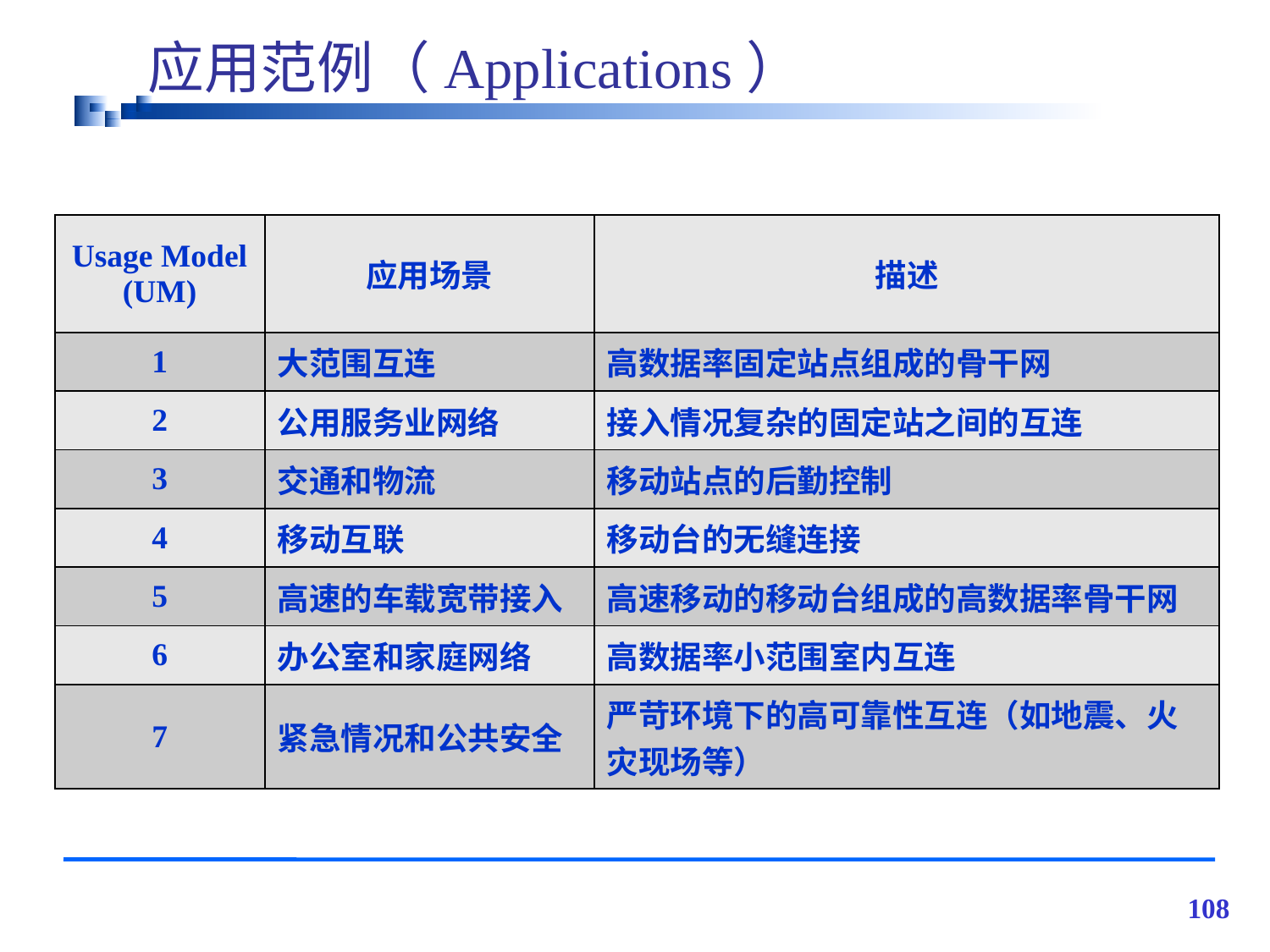

# 应用范例（Applications）
| Usage Model (UM) | 应用场景 | 描述 |
| --- | --- | --- |
| 1 | 大范围互连 | 高数据率固定站点组成的骨干网 |
| 2 | 公用服务业网络 | 接入情况复杂的固定站之间的互连 |
| 3 | 交通和物流 | 移动站点的后勤控制 |
| 4 | 移动互联 | 移动台的无缝连接 |
| 5 | 高速的车载宽带接入 | 高速移动的移动台组成的高数据率骨干网 |
| 6 | 办公室和家庭网络 | 高数据率小范围室内互连 |
| 7 | 紧急情况和公共安全 | 严苛环境下的高可靠性互连（如地震、火灾现场等） |
108